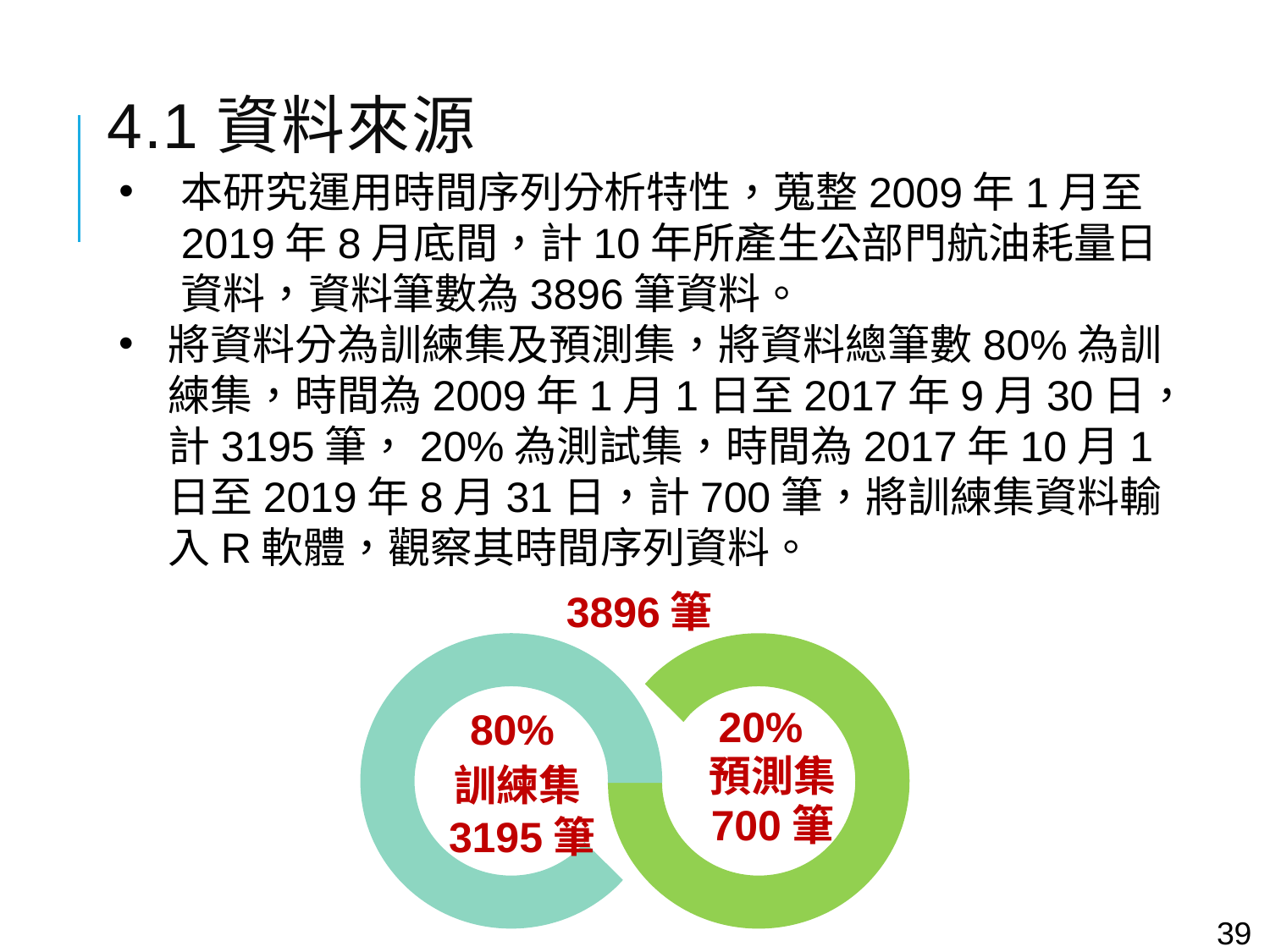

# 4.1資料來源
本研究運用時間序列分析特性，蒐整2009年1月至2019年8月底間，計10年所產生公部門航油耗量日資料，資料筆數為3896筆資料。
將資料分為訓練集及預測集，將資料總筆數80%為訓練集，時間為2009年1月1日至2017年9月30日，計3195筆，20%為測試集，時間為2017年10月1日至2019年8月31日，計700筆，將訓練集資料輸入R軟體，觀察其時間序列資料。
3896筆

20%
80%
預測集
訓練集
700筆
3195筆
39